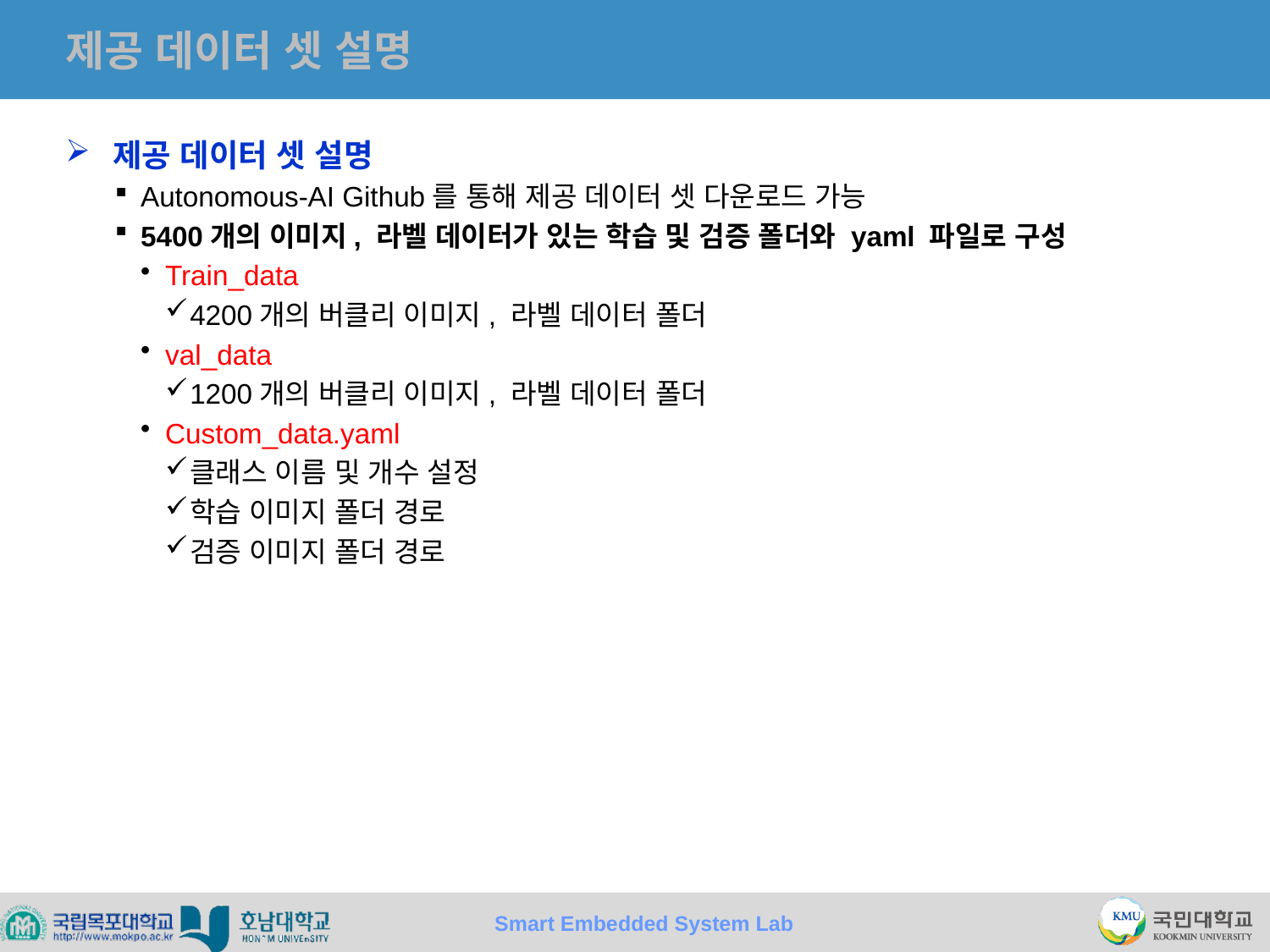

# 제공 데이터 셋 설명
제공 데이터 셋 설명
Autonomous-AI Github를 통해 제공 데이터 셋 다운로드 가능
5400개의 이미지, 라벨 데이터가 있는 학습 및 검증 폴더와 yaml 파일로 구성
Train_data
4200개의 버클리 이미지, 라벨 데이터 폴더
val_data
1200개의 버클리 이미지, 라벨 데이터 폴더
Custom_data.yaml
클래스 이름 및 개수 설정
학습 이미지 폴더 경로
검증 이미지 폴더 경로